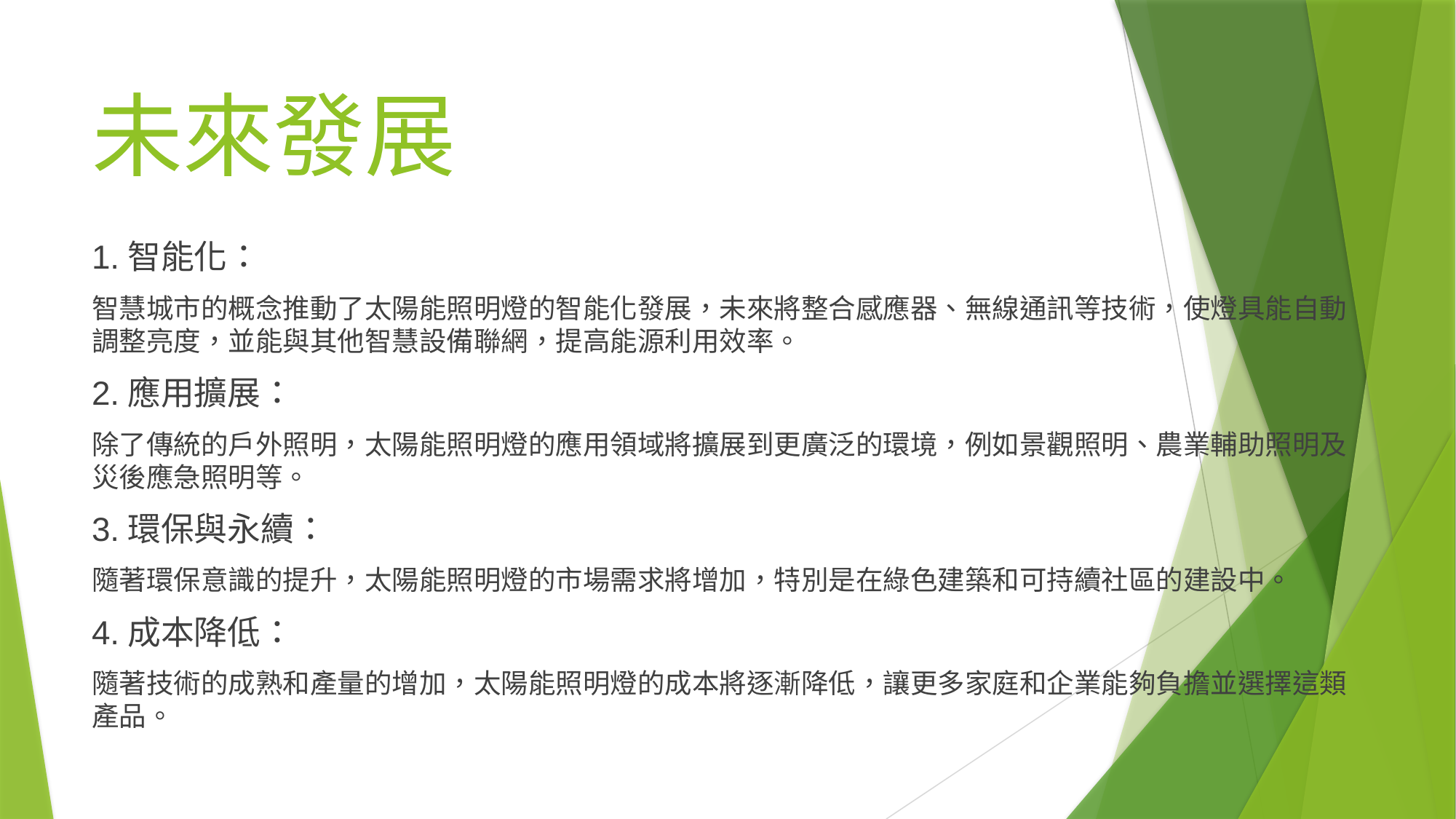

# 未來發展
1.智能化：
智慧城市的概念推動了太陽能照明燈的智能化發展，未來將整合感應器、無線通訊等技術，使燈具能自動調整亮度，並能與其他智慧設備聯網，提高能源利用效率。
2.應用擴展：
除了傳統的戶外照明，太陽能照明燈的應用領域將擴展到更廣泛的環境，例如景觀照明、農業輔助照明及災後應急照明等。
3.環保與永續：
隨著環保意識的提升，太陽能照明燈的市場需求將增加，特別是在綠色建築和可持續社區的建設中。
4.成本降低：
隨著技術的成熟和產量的增加，太陽能照明燈的成本將逐漸降低，讓更多家庭和企業能夠負擔並選擇這類產品。